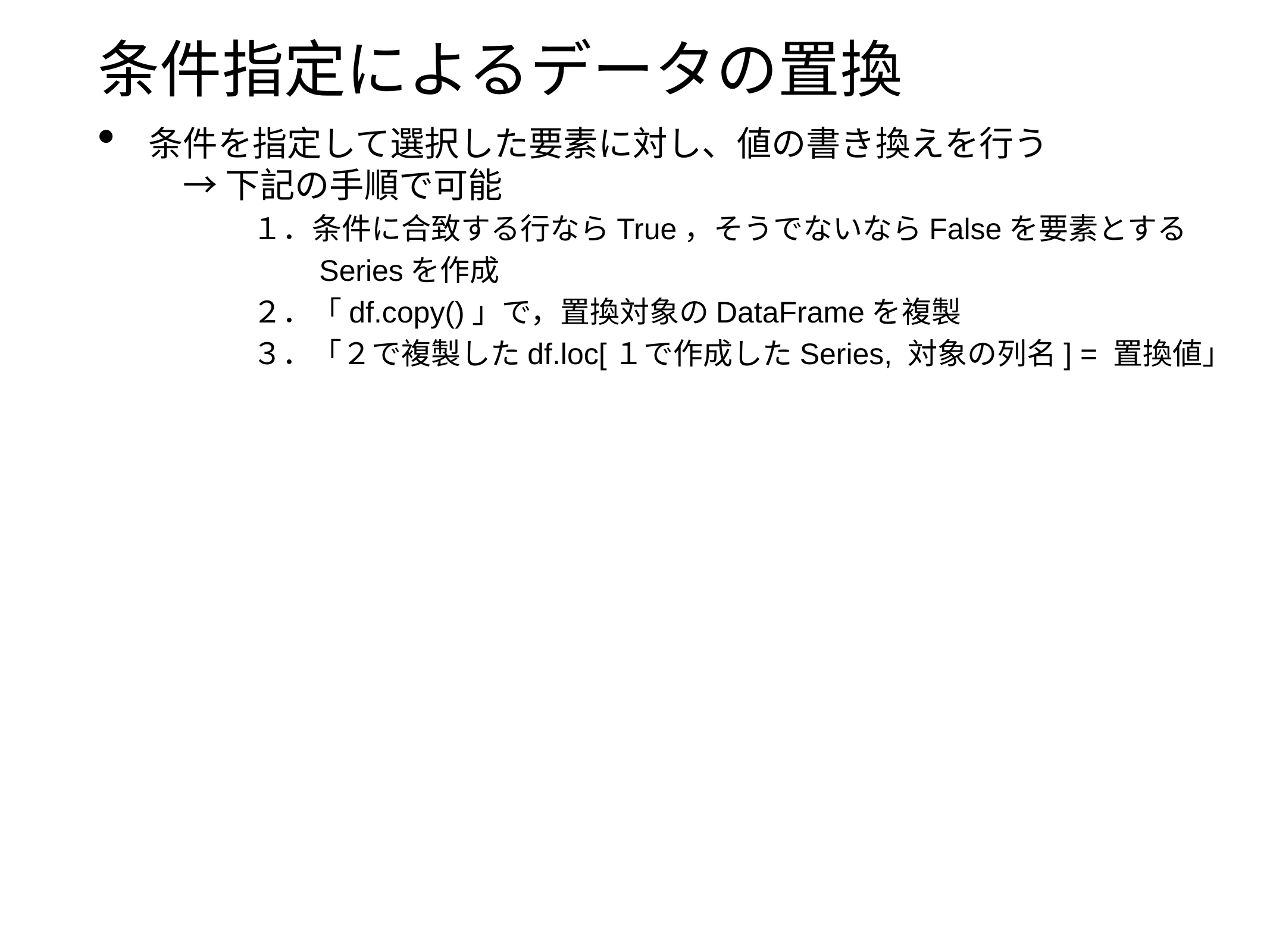

# 条件指定によるデータの置換
条件を指定して選択した要素に対し、値の書き換えを行う
　→ 下記の手順で可能
　　　１．条件に合致する行ならTrue，そうでないならFalseを要素とする
　　　　　Seriesを作成
　　　２．「df.copy()」で，置換対象のDataFrameを複製
　　　３．「２で複製したdf.loc[１で作成したSeries, 対象の列名] = 置換値」